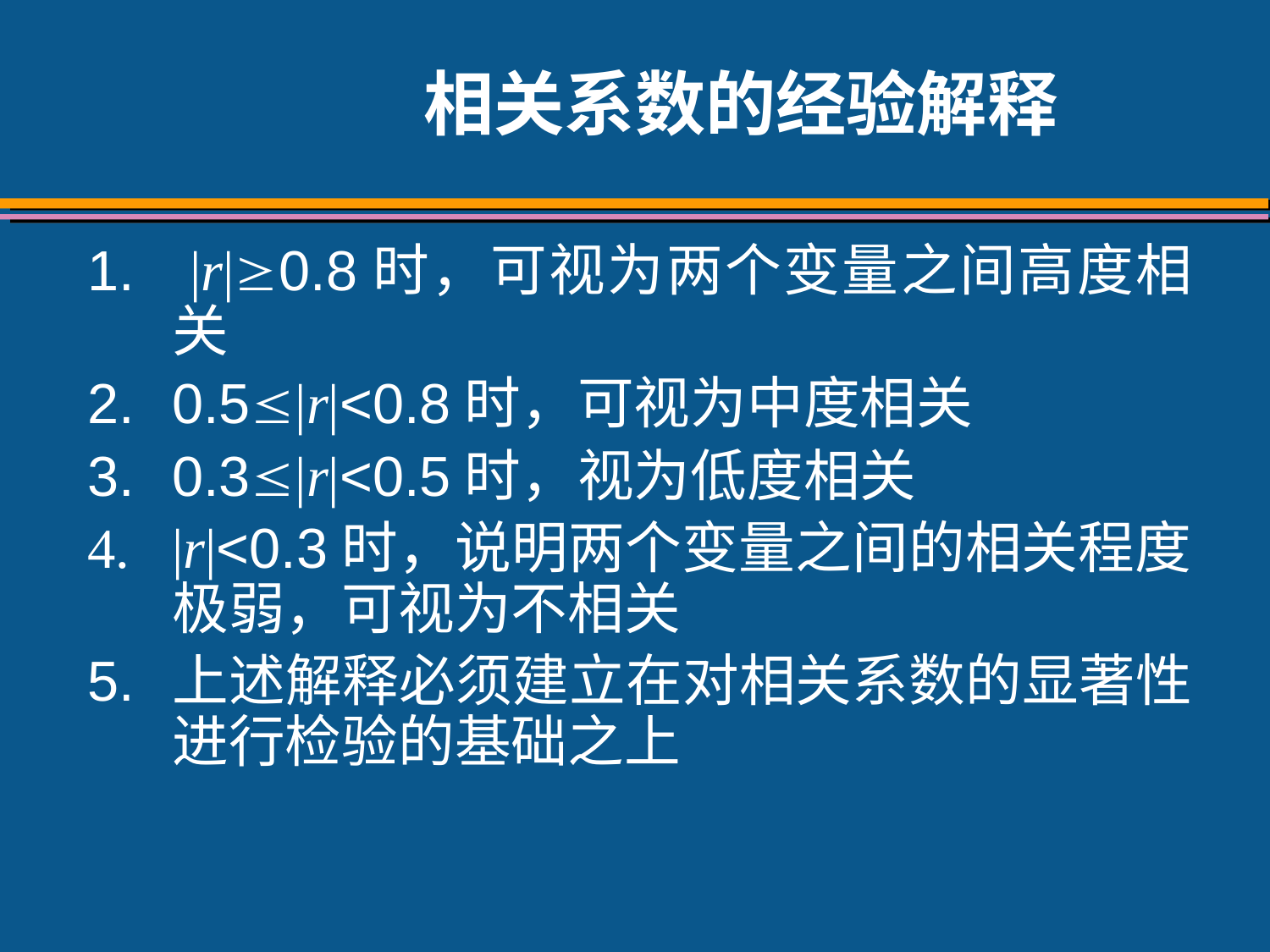

# 相关系数的经验解释
 |r|≥0.8时，可视为两个变量之间高度相关
0.5≤|r|<0.8时，可视为中度相关
0.3≤|r|<0.5时，视为低度相关
|r|<0.3时，说明两个变量之间的相关程度极弱，可视为不相关
上述解释必须建立在对相关系数的显著性进行检验的基础之上